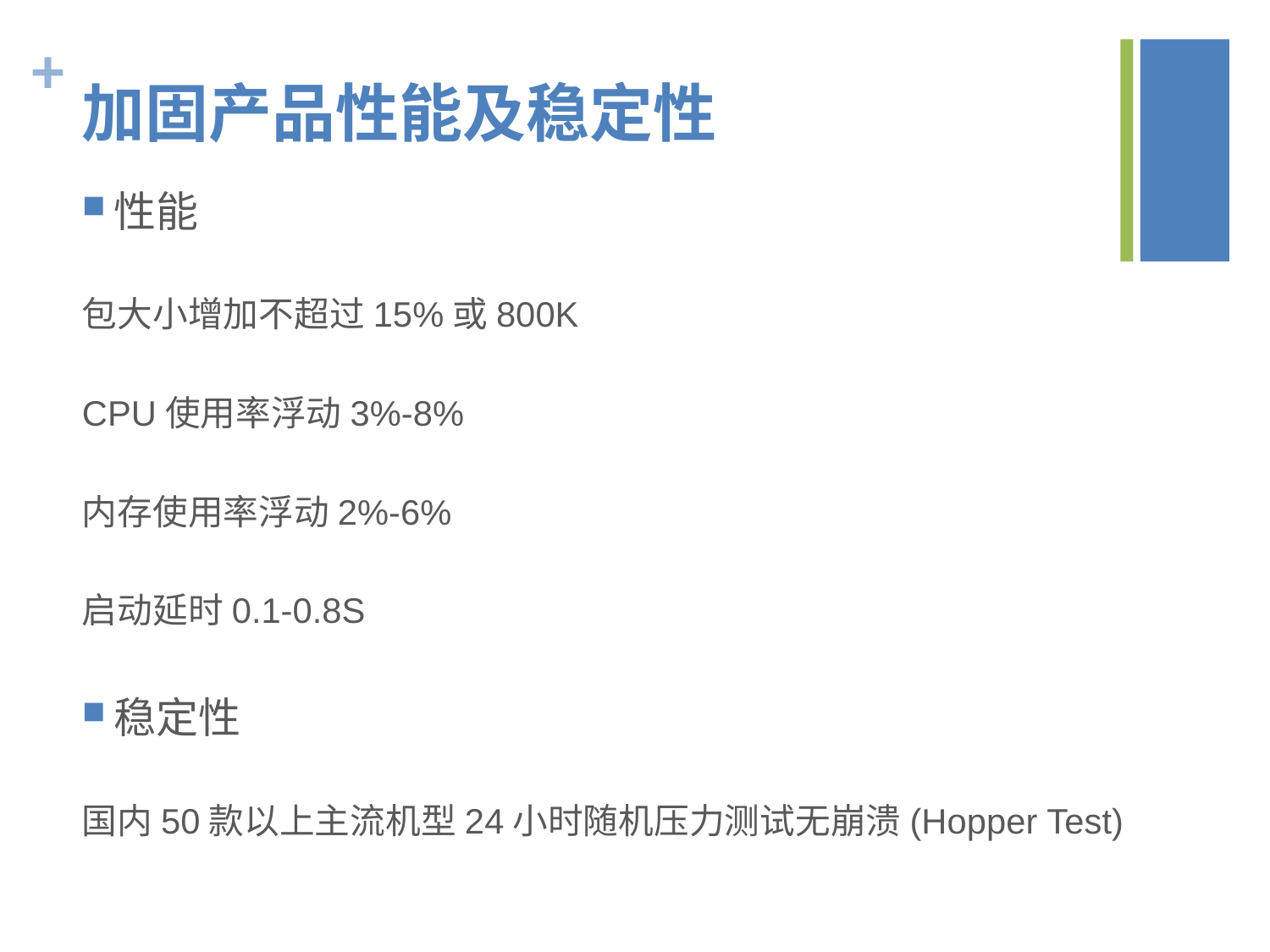

# 加固产品性能及稳定性
性能
包大小增加不超过15%或800K
CPU使用率浮动3%-8%
内存使用率浮动2%-6%
启动延时0.1-0.8S
稳定性
国内50款以上主流机型24小时随机压力测试无崩溃(Hopper Test)